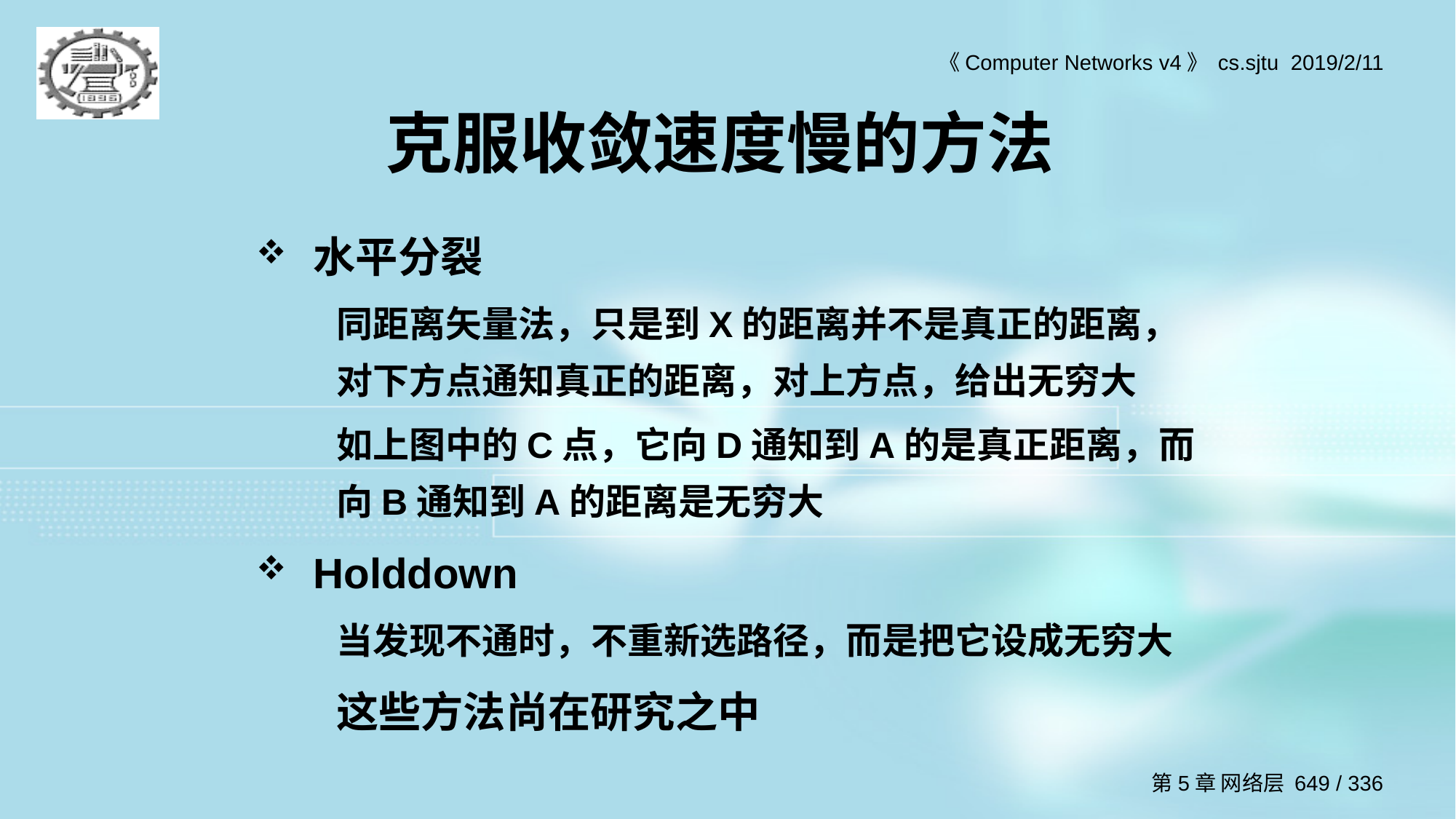

# 克服收敛速度慢的方法
水平分裂
同距离矢量法，只是到X的距离并不是真正的距离，对下方点通知真正的距离，对上方点，给出无穷大
如上图中的C点，它向D通知到A的是真正距离，而向B通知到A的距离是无穷大
Holddown
当发现不通时，不重新选路径，而是把它设成无穷大
这些方法尚在研究之中